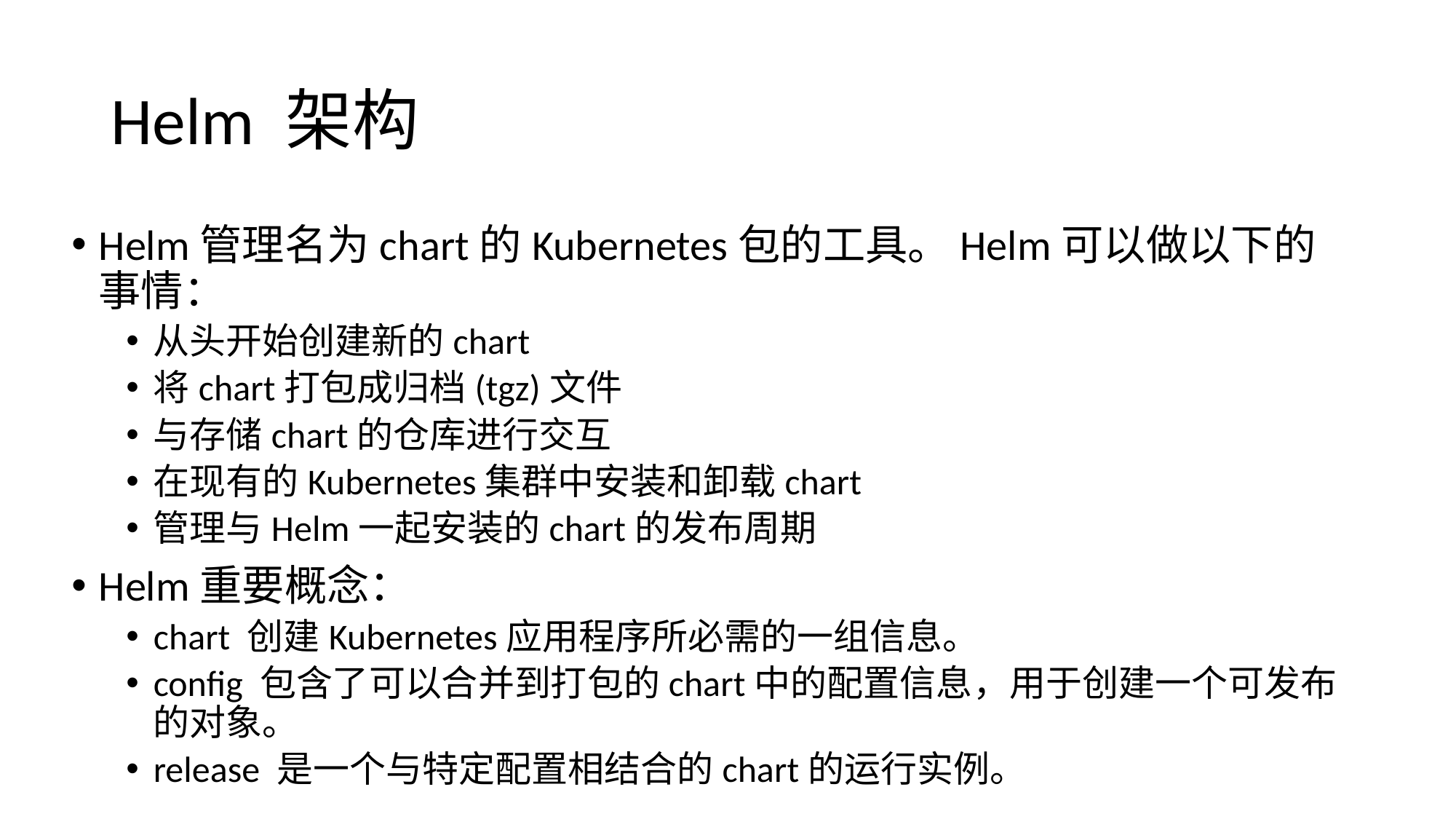

# Helm 架构
Helm管理名为chart的Kubernetes包的工具。Helm可以做以下的事情：
从头开始创建新的chart
将chart打包成归档(tgz)文件
与存储chart的仓库进行交互
在现有的Kubernetes集群中安装和卸载chart
管理与Helm一起安装的chart的发布周期
Helm重要概念：
chart 创建Kubernetes应用程序所必需的一组信息。
config 包含了可以合并到打包的chart中的配置信息，用于创建一个可发布的对象。
release 是一个与特定配置相结合的chart的运行实例。